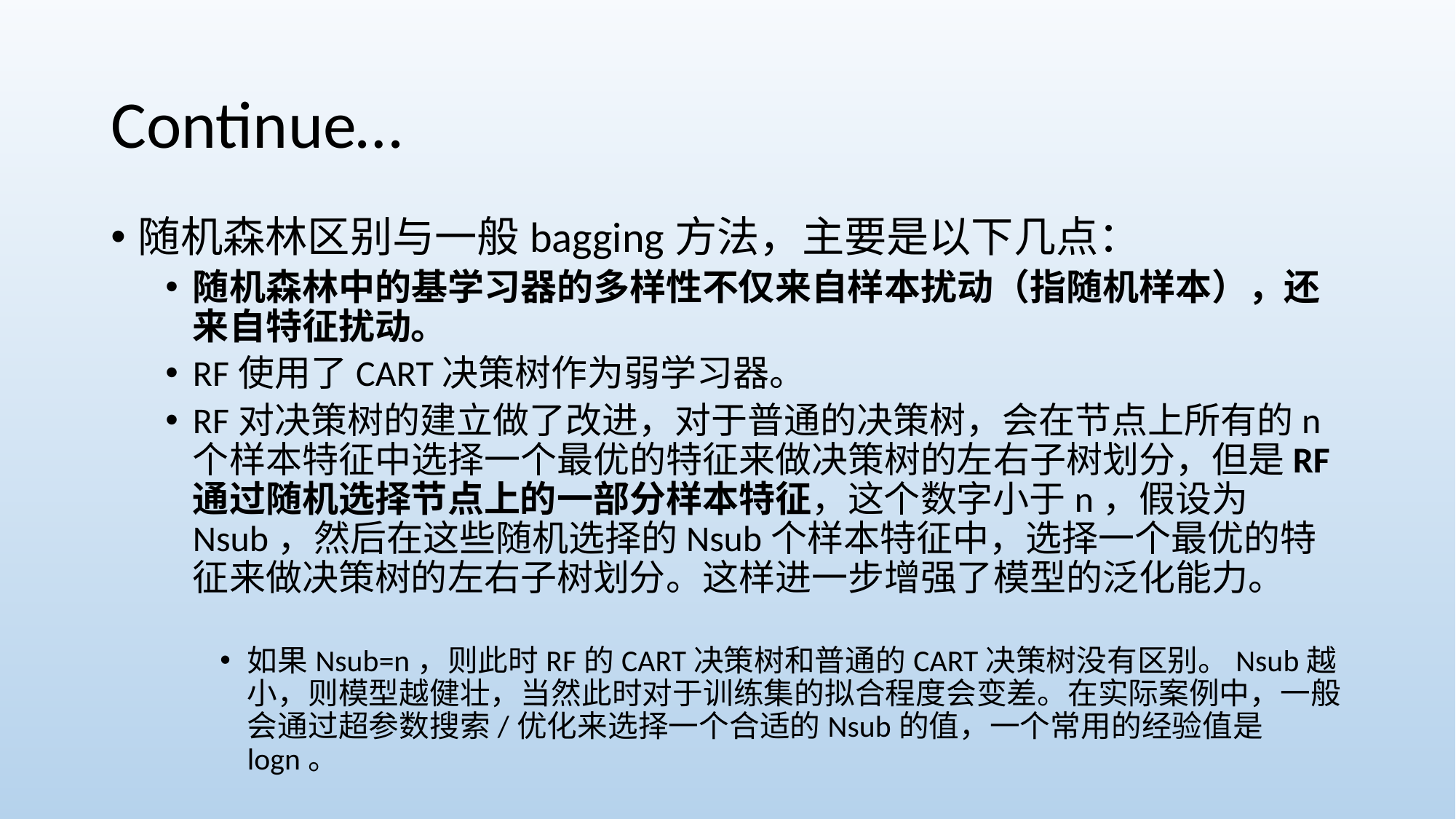

# Continue…
随机森林区别与一般bagging方法，主要是以下几点：
随机森林中的基学习器的多样性不仅来自样本扰动（指随机样本），还来自特征扰动。
RF使用了CART决策树作为弱学习器。
RF对决策树的建立做了改进，对于普通的决策树，会在节点上所有的n个样本特征中选择一个最优的特征来做决策树的左右子树划分，但是RF通过随机选择节点上的一部分样本特征，这个数字小于n，假设为Nsub，然后在这些随机选择的Nsub个样本特征中，选择一个最优的特征来做决策树的左右子树划分。这样进一步增强了模型的泛化能力。
如果Nsub=n，则此时RF的CART决策树和普通的CART决策树没有区别。Nsub越小，则模型越健壮，当然此时对于训练集的拟合程度会变差。在实际案例中，一般会通过超参数搜索/优化来选择一个合适的Nsub的值，一个常用的经验值是logn。